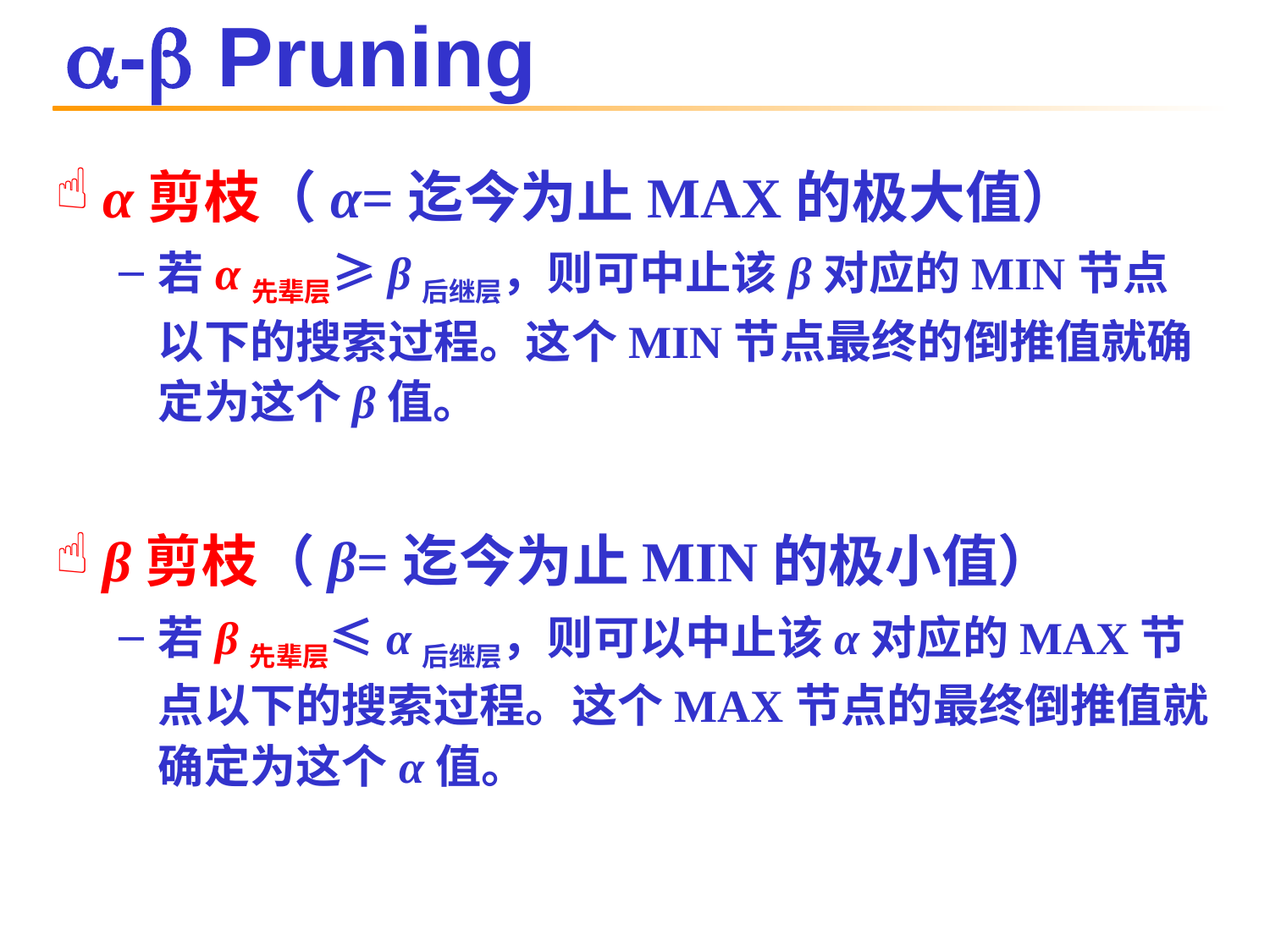

# α-β Pruning
α剪枝（α=迄今为止MAX的极大值）
若α先辈层≥β后继层，则可中止该β对应的MIN节点以下的搜索过程。这个MIN节点最终的倒推值就确定为这个β值。

β剪枝（β=迄今为止MIN的极小值）
若β先辈层≤α后继层，则可以中止该α对应的MAX节点以下的搜索过程。这个MAX节点的最终倒推值就确定为这个α值。